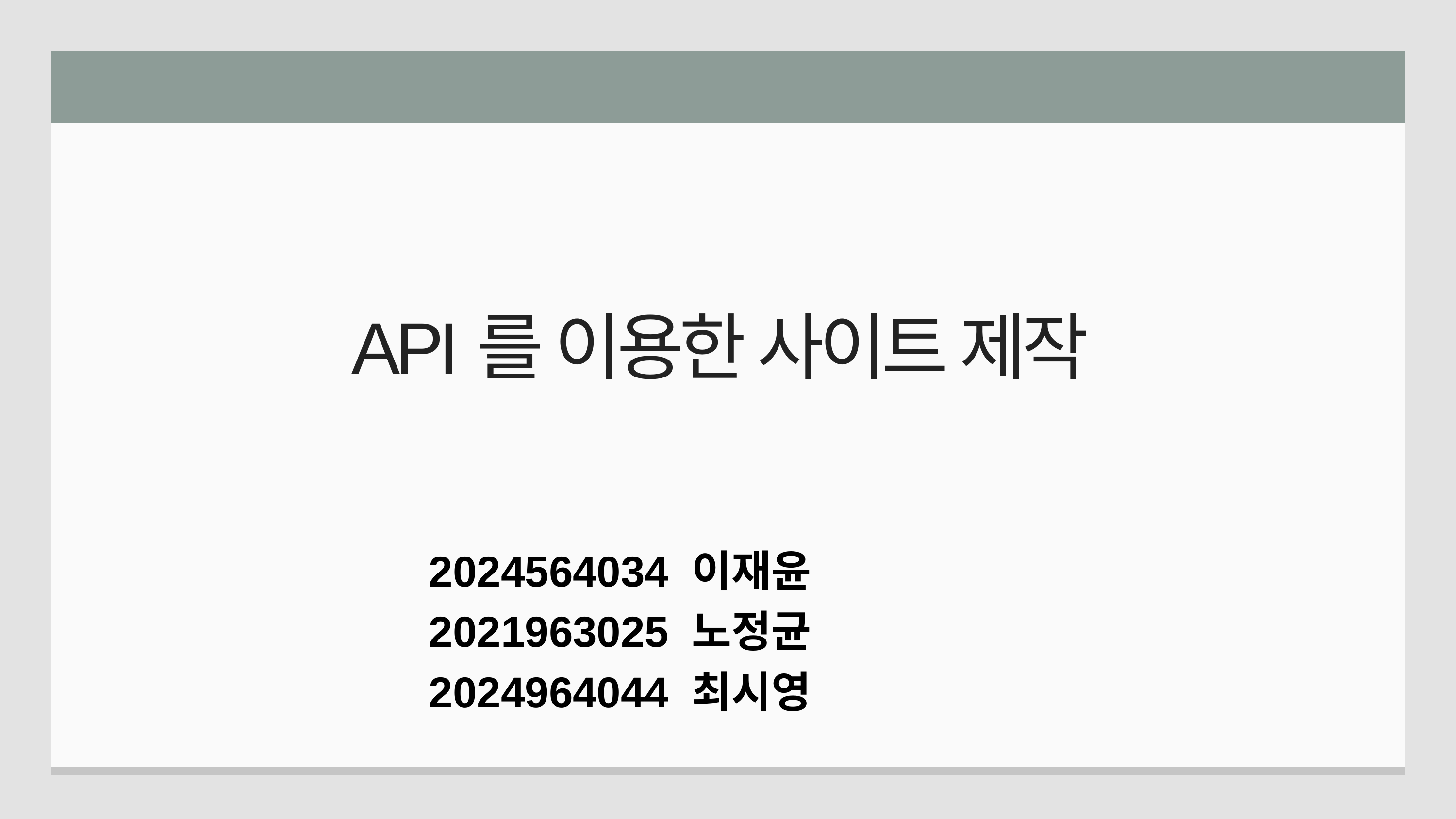

API를 이용한 사이트 제작
2024564034 이재윤
2021963025 노정균
2024964044 최시영